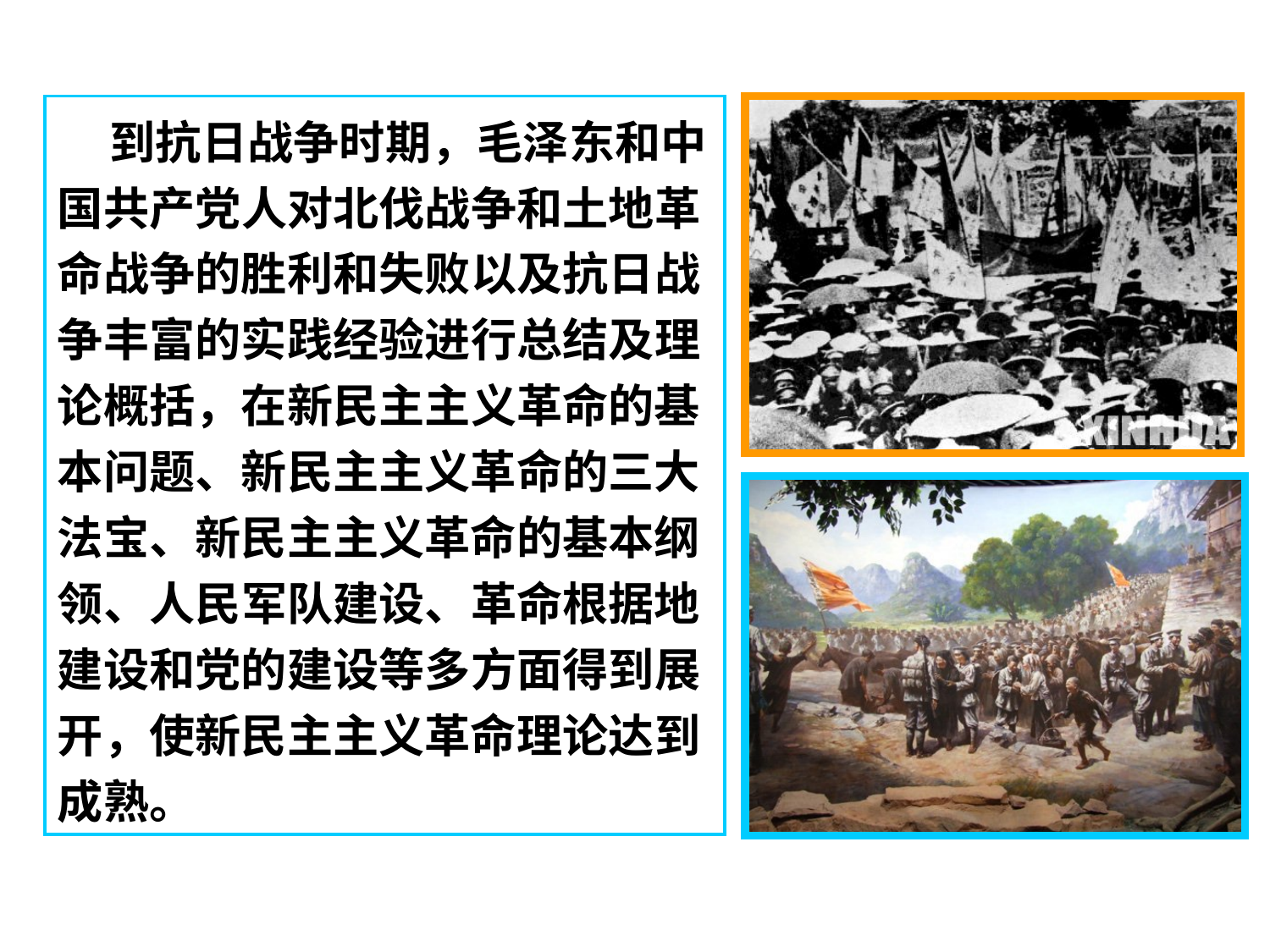

到抗日战争时期，毛泽东和中国共产党人对北伐战争和土地革命战争的胜利和失败以及抗日战争丰富的实践经验进行总结及理论概括，在新民主主义革命的基本问题、新民主主义革命的三大法宝、新民主主义革命的基本纲领、人民军队建设、革命根据地建设和党的建设等多方面得到展开，使新民主主义革命理论达到成熟。